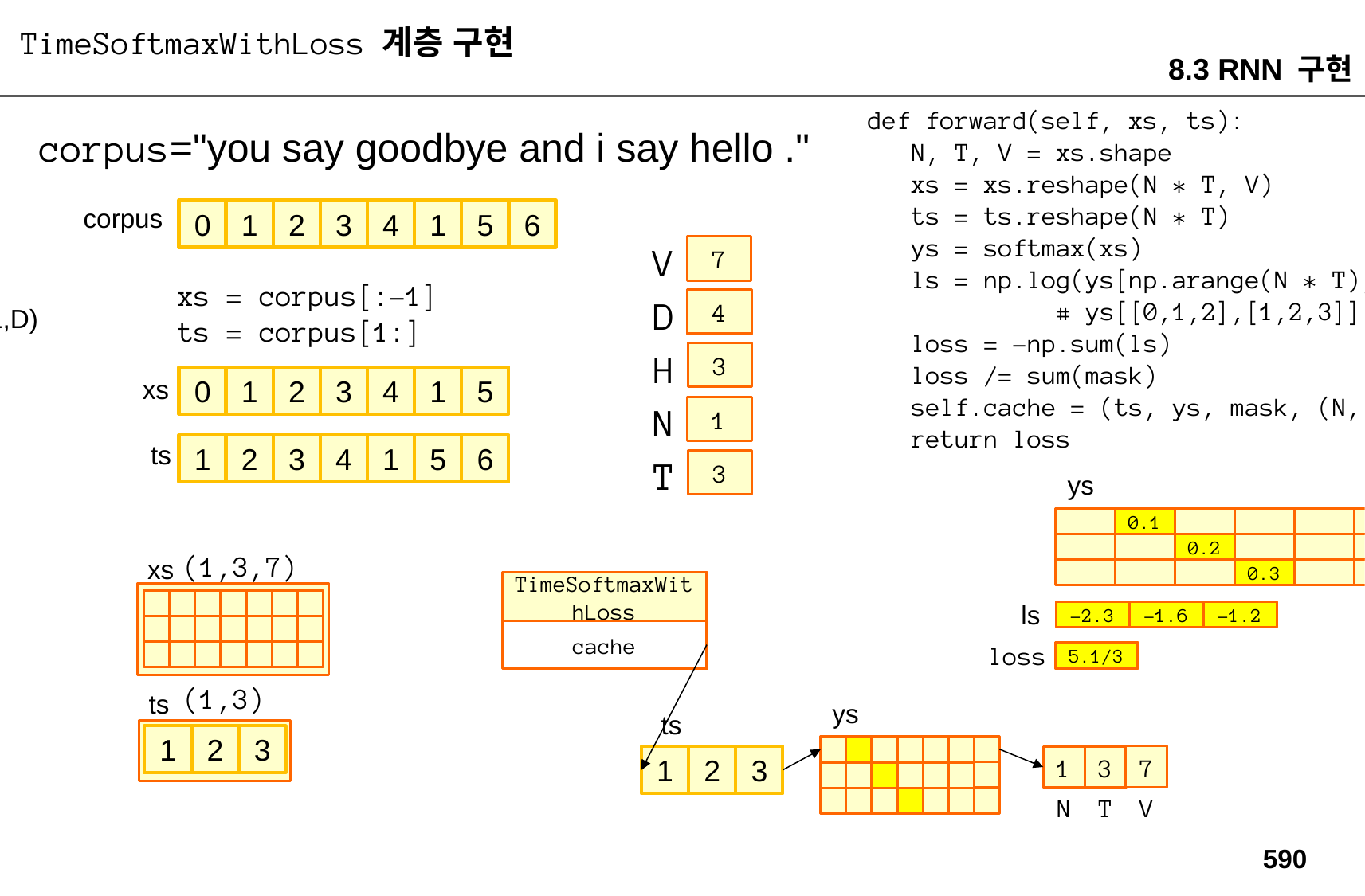

TimeSoftmaxWithLoss 계층 구현
8.3 RNN 구현
def forward(self, xs, ts):
   N, T, V = xs.shape
   xs = xs.reshape(N * T, V)
   ts = ts.reshape(N * T)
   ys = softmax(xs)
   ls = np.log(ys[np.arange(N * T), ts])
             # ys[[0,1,2],[1,2,3]]
   loss = -np.sum(ls)
   loss /= sum(mask)
   self.cache = (ts, ys, mask, (N, T, V))
   return loss
corpus="you say goodbye and i say hello ."
corpus
0
1
2
3
4
1
5
6
V
7
xs = corpus[:-1]
ts = corpus[1:]
D
4
(1,D)
H
3
xs
0
1
2
3
4
1
5
N
1
ts
1
2
3
4
1
5
6
T
3
ys

0.1

0.2

(1,3,7)
xs

0.3

TimeSoftmaxWithLoss

ls
-2.3
-1.6
-1.2

cache
loss

5.1/3
(1,3)
ts
ys
ts

1
2
3

7
1
3
1
2
3

V
N
T